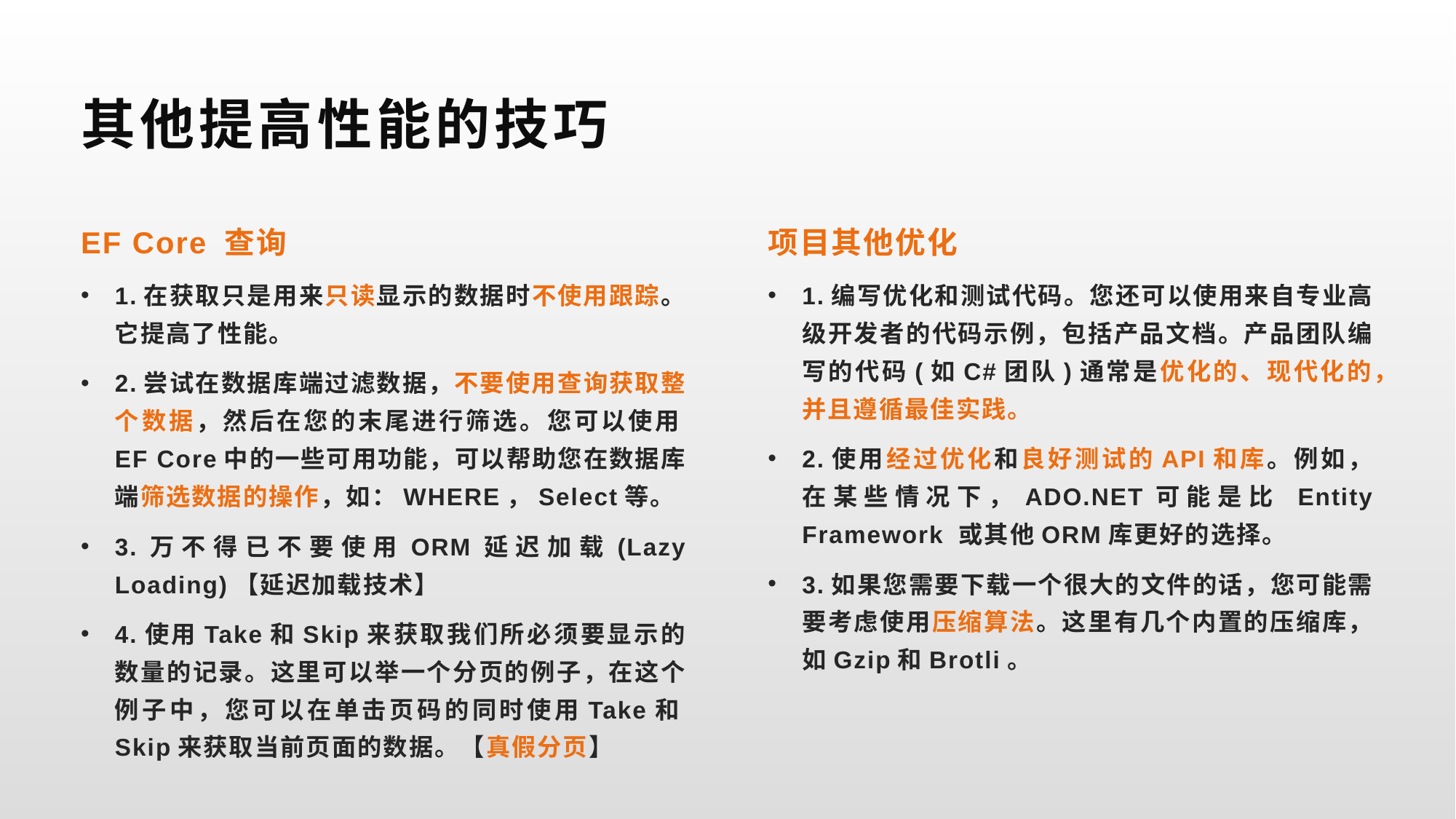

其他提高性能的技巧
EF Core 查询
1.在获取只是用来只读显示的数据时不使用跟踪。它提高了性能。
2.尝试在数据库端过滤数据，不要使用查询获取整个数据，然后在您的末尾进行筛选。您可以使用EF Core中的一些可用功能，可以帮助您在数据库端筛选数据的操作，如：WHERE，Select等。
3.万不得已不要使用ORM延迟加载(Lazy Loading)【延迟加载技术】
4.使用Take和Skip来获取我们所必须要显示的数量的记录。这里可以举一个分页的例子，在这个例子中，您可以在单击页码的同时使用Take和Skip来获取当前页面的数据。【真假分页】
项目其他优化
1.编写优化和测试代码。您还可以使用来自专业高级开发者的代码示例，包括产品文档。产品团队编写的代码(如C#团队)通常是优化的、现代化的，并且遵循最佳实践。
2.使用经过优化和良好测试的API和库。例如，在某些情况下，ADO.NET可能是比 Entity Framework 或其他ORM库更好的选择。
3.如果您需要下载一个很大的文件的话，您可能需要考虑使用压缩算法。这里有几个内置的压缩库，如Gzip和Brotli。